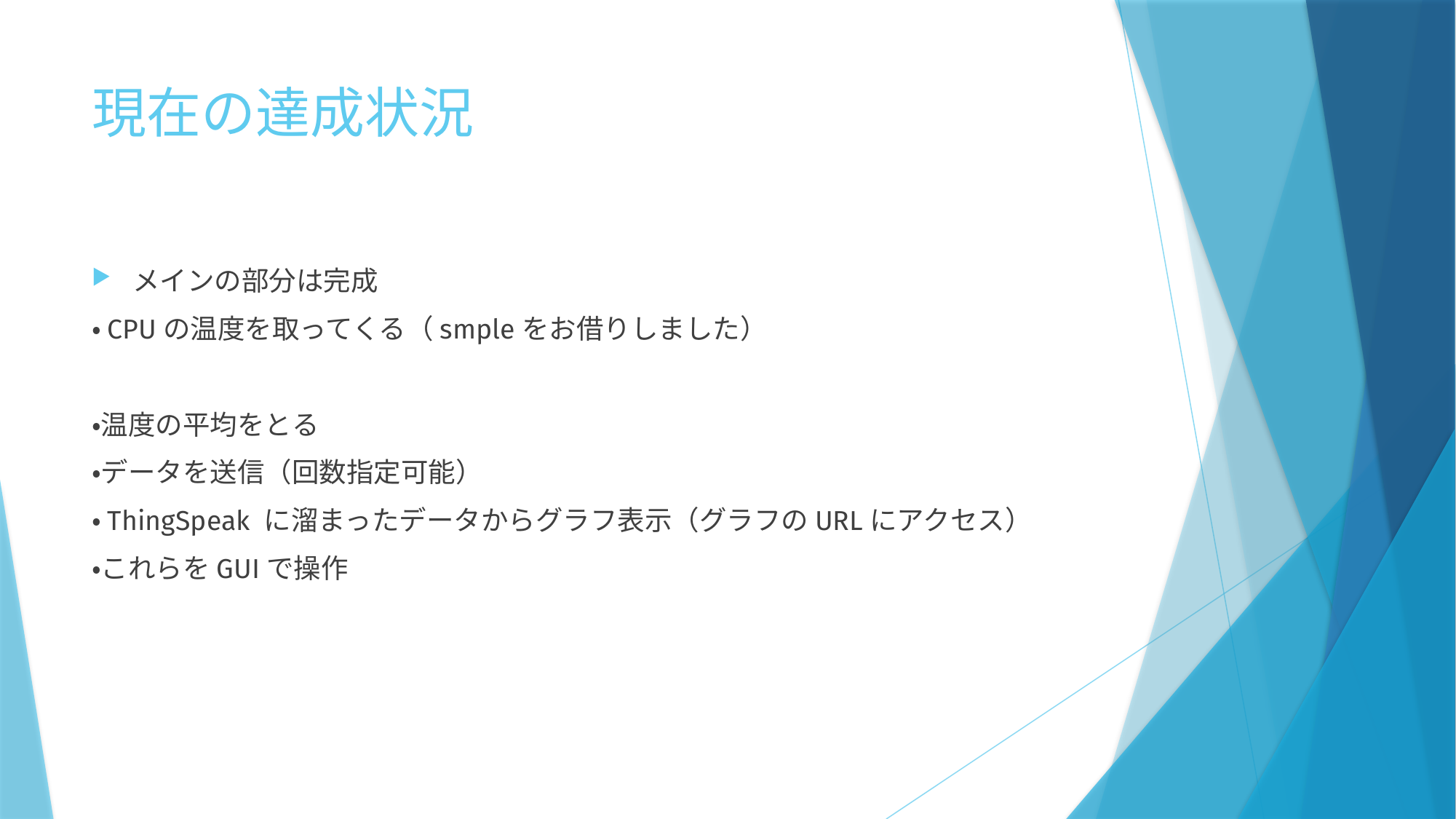

# 現在の達成状況
メインの部分は完成
・CPUの温度を取ってくる（smpleをお借りしました）

・温度の平均をとる
・データを送信（回数指定可能）
・ThingSpeak に溜まったデータからグラフ表示（グラフのURLにアクセス）
・これらをGUIで操作